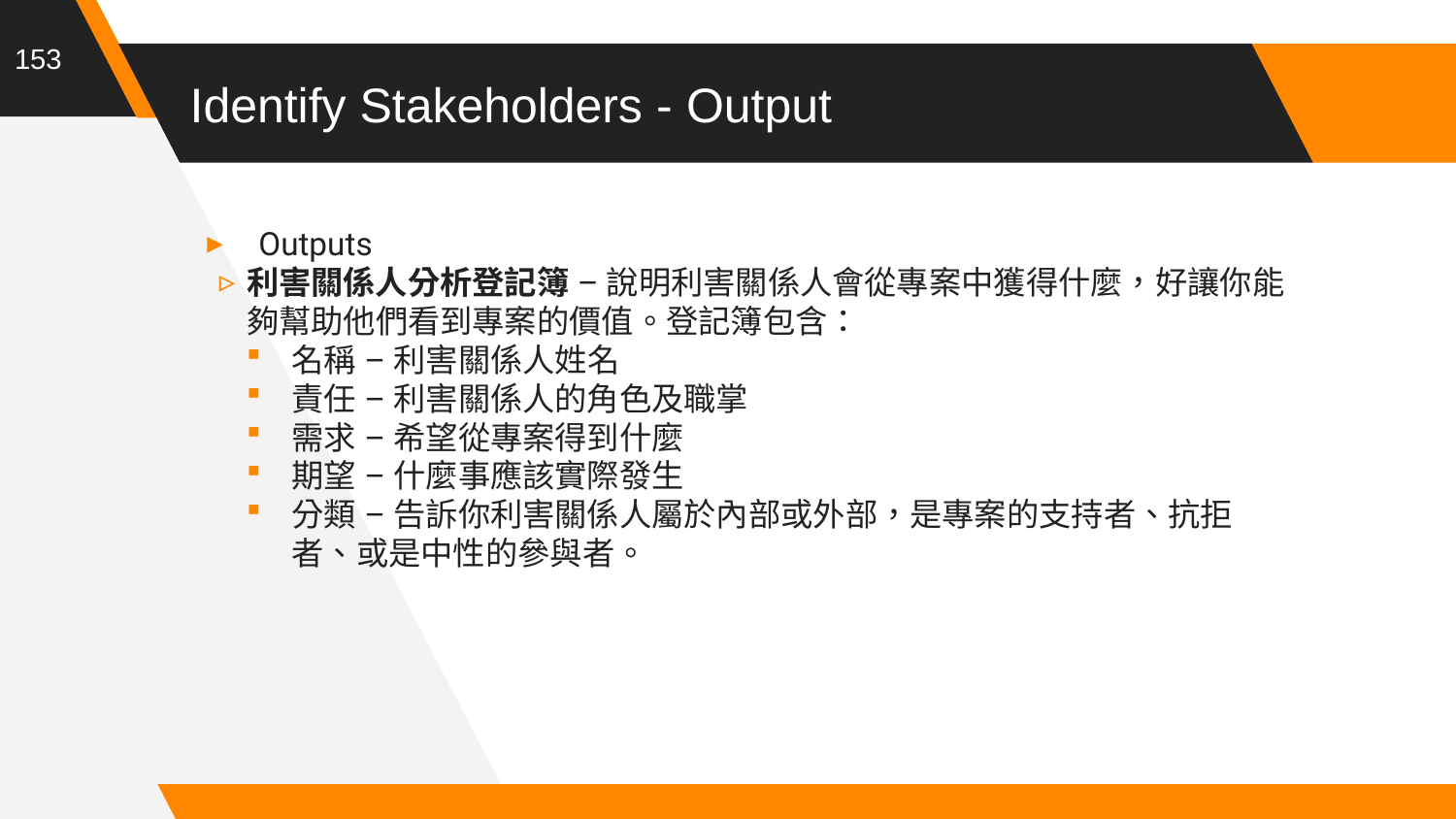

153
# Identify Stakeholders - Output
Outputs
利害關係人分析登記簿 – 說明利害關係人會從專案中獲得什麼，好讓你能夠幫助他們看到專案的價值。登記簿包含：
名稱 – 利害關係人姓名
責任 – 利害關係人的角色及職掌
需求 – 希望從專案得到什麼
期望 – 什麼事應該實際發生
分類 – 告訴你利害關係人屬於內部或外部，是專案的支持者、抗拒者、或是中性的參與者。